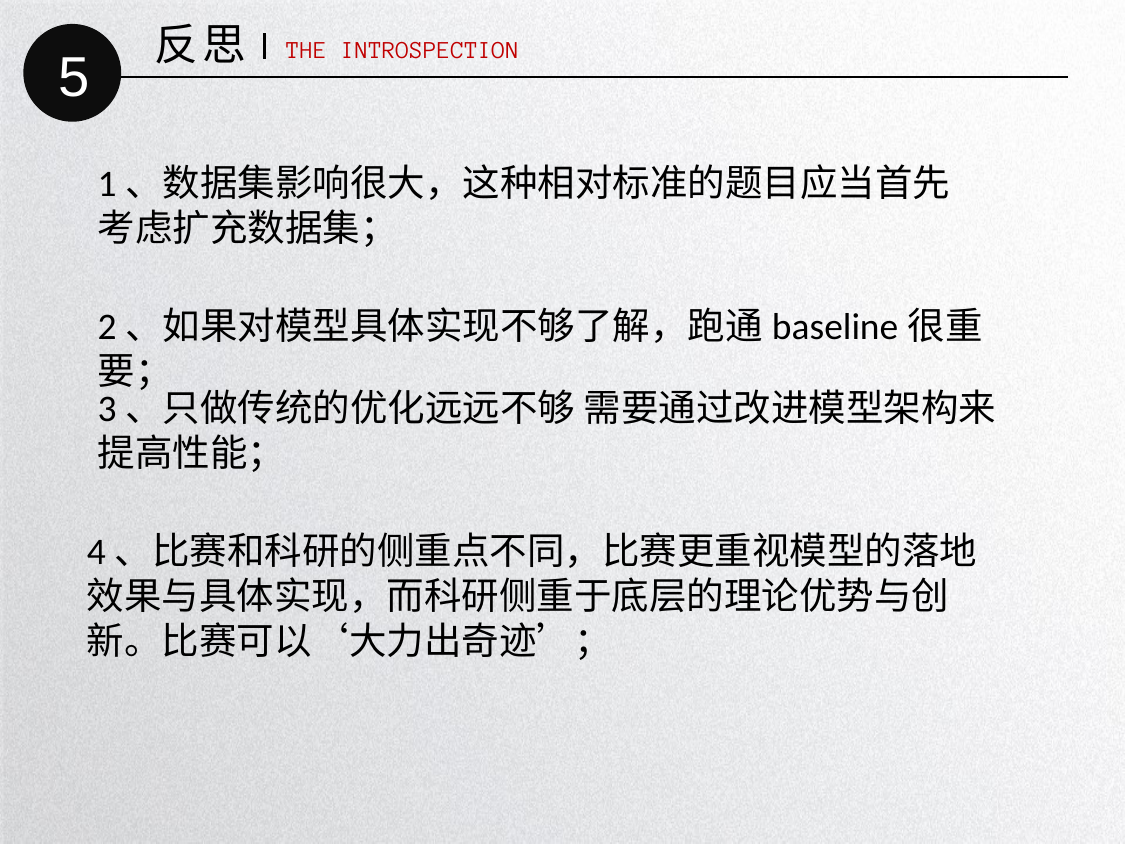

反思

5
THE INTROSPECTION
1、数据集影响很大，这种相对标准的题目应当首先考虑扩充数据集；
2、如果对模型具体实现不够了解，跑通baseline很重要；
3、只做传统的优化远远不够 需要通过改进模型架构来提高性能；
4、比赛和科研的侧重点不同，比赛更重视模型的落地效果与具体实现，而科研侧重于底层的理论优势与创新。比赛可以‘大力出奇迹’；
延时符